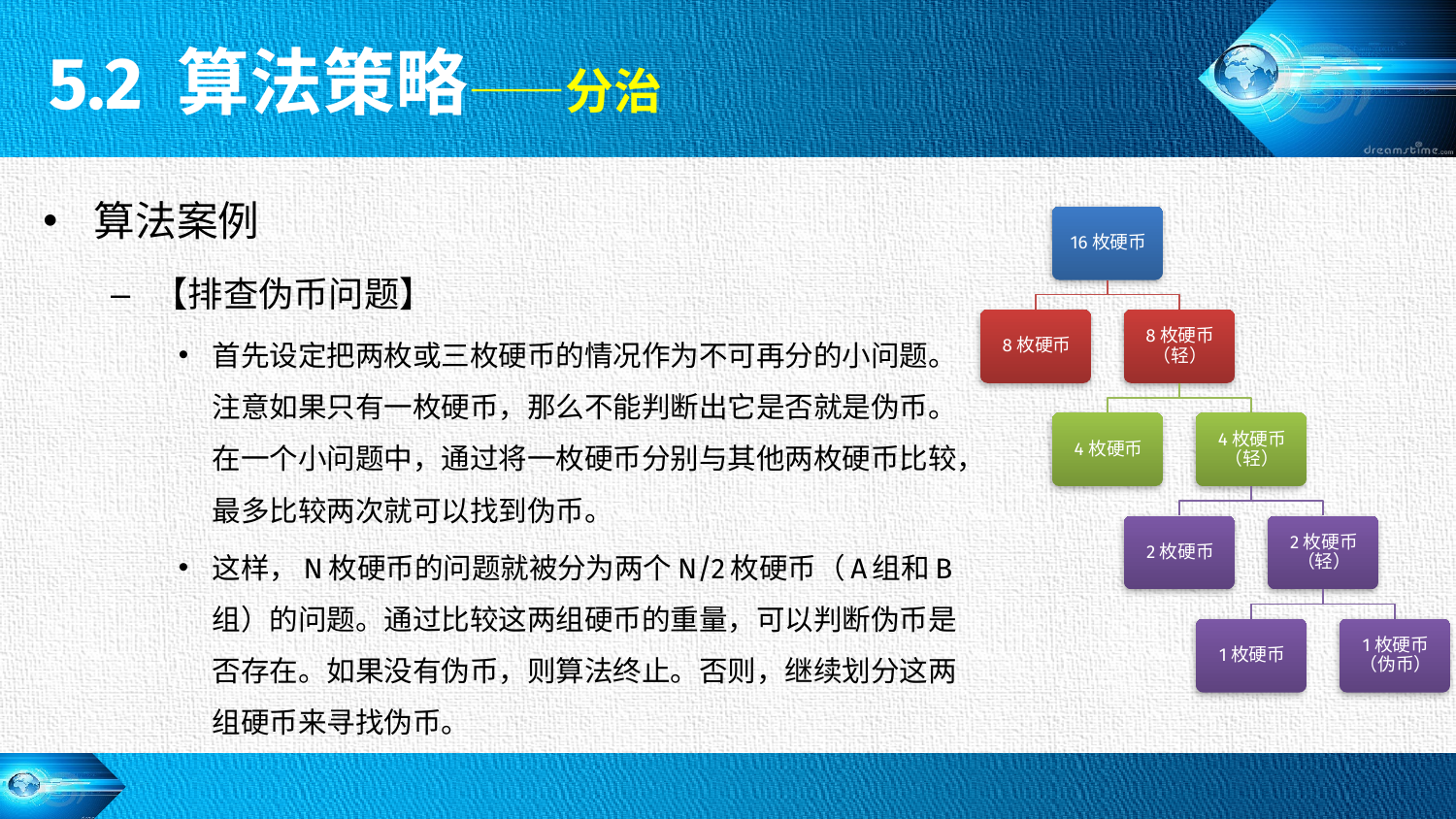

5.2 算法策略——分治
16枚硬币
8枚硬币
8枚硬币（轻）
4枚硬币
4枚硬币（轻）
2枚硬币
2枚硬币（轻）
1枚硬币
1枚硬币（伪币）
算法案例
【排查伪币问题】
首先设定把两枚或三枚硬币的情况作为不可再分的小问题。注意如果只有一枚硬币，那么不能判断出它是否就是伪币。在一个小问题中，通过将一枚硬币分别与其他两枚硬币比较，最多比较两次就可以找到伪币。
这样，N枚硬币的问题就被分为两个N/2枚硬币（A组和B组）的问题。通过比较这两组硬币的重量，可以判断伪币是否存在。如果没有伪币，则算法终止。否则，继续划分这两组硬币来寻找伪币。